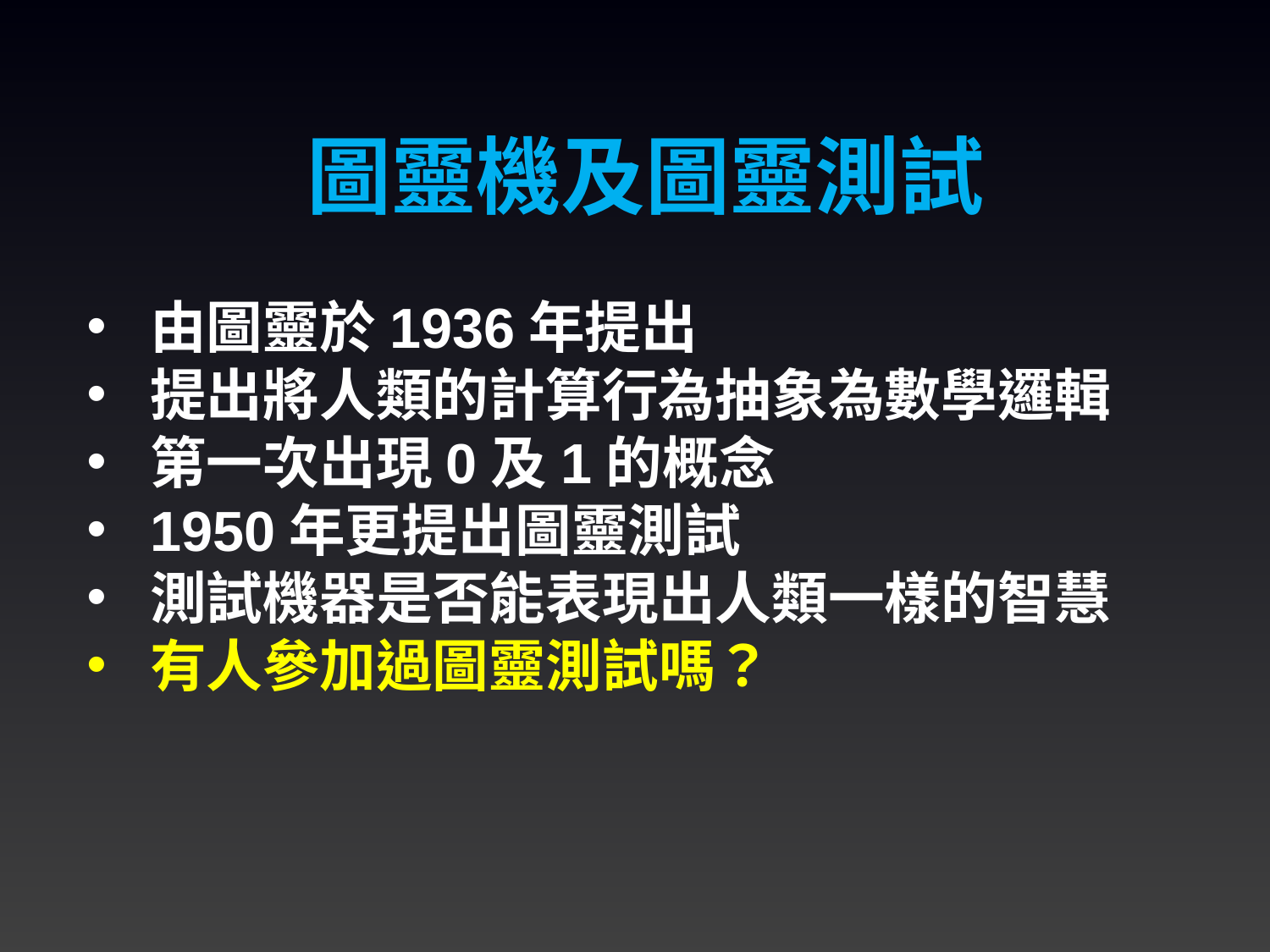

圖靈機及圖靈測試
由圖靈於1936年提出
提出將人類的計算行為抽象為數學邏輯
第一次出現0及1的概念
1950年更提出圖靈測試
測試機器是否能表現出人類一樣的智慧
有人參加過圖靈測試嗎？